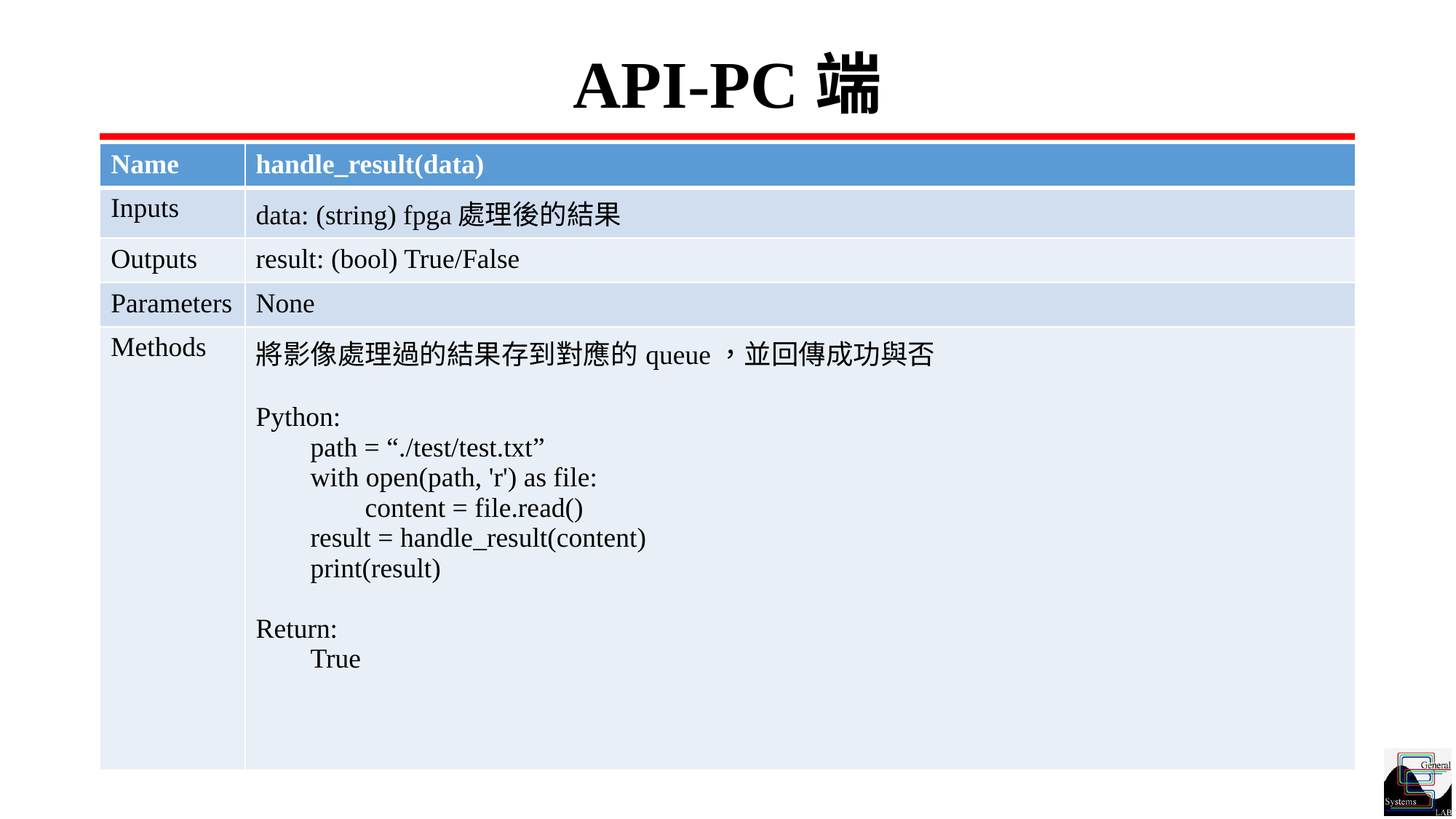

# API-PC端
| Name | handle\_result(data) |
| --- | --- |
| Inputs | data: (string) fpga處理後的結果 |
| Outputs | result: (bool) True/False |
| Parameters | None |
| Methods | 將影像處理過的結果存到對應的queue，並回傳成功與否 Python: path = “./test/test.txt” with open(path, 'r') as file: content = file.read() result = handle\_result(content) print(result) Return: True |